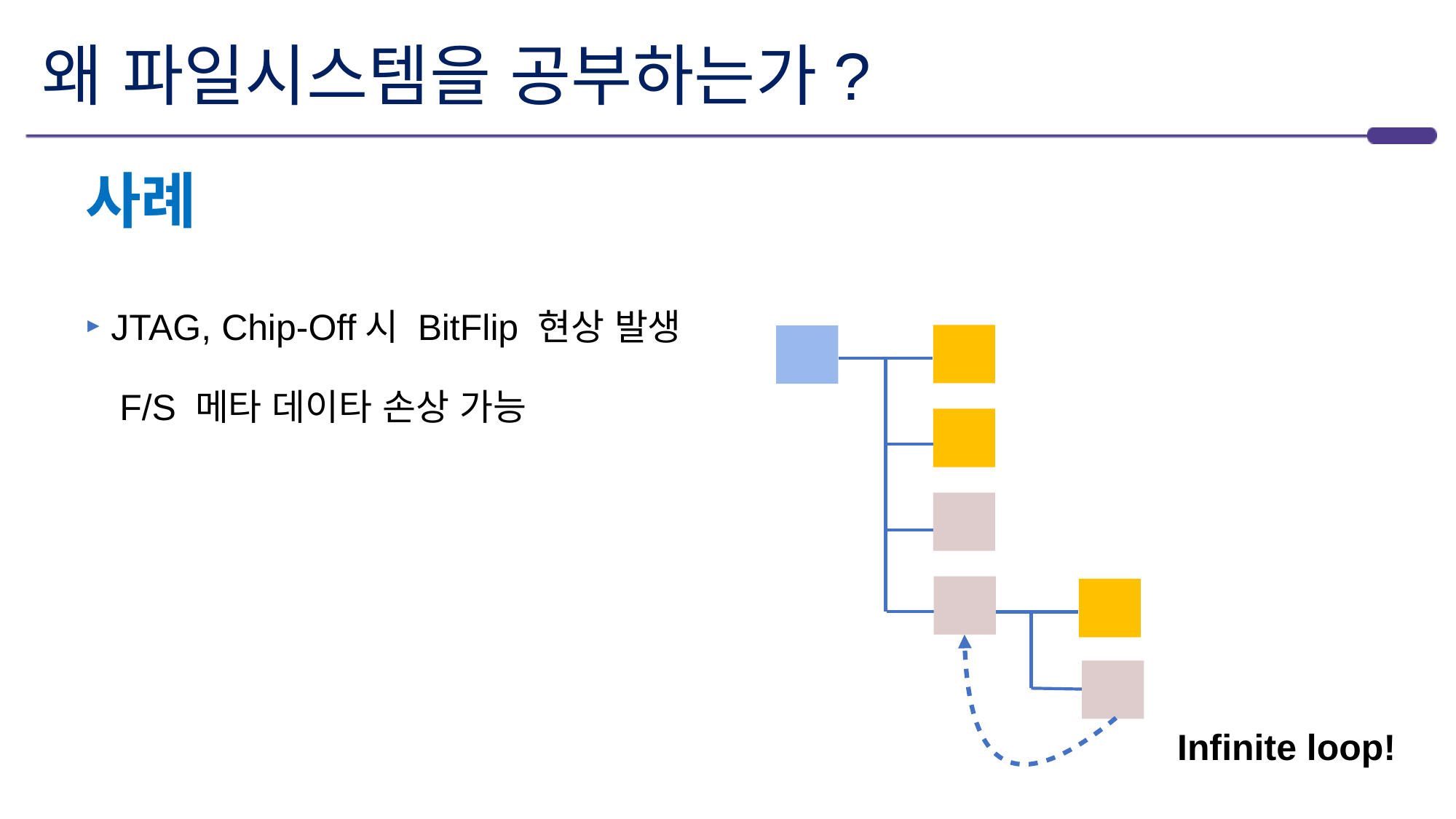

# 왜 파일시스템을 공부하는가?
사례
JTAG, Chip-Off시 BitFlip 현상 발생
 F/S 메타 데이타 손상 가능

Infinite loop!